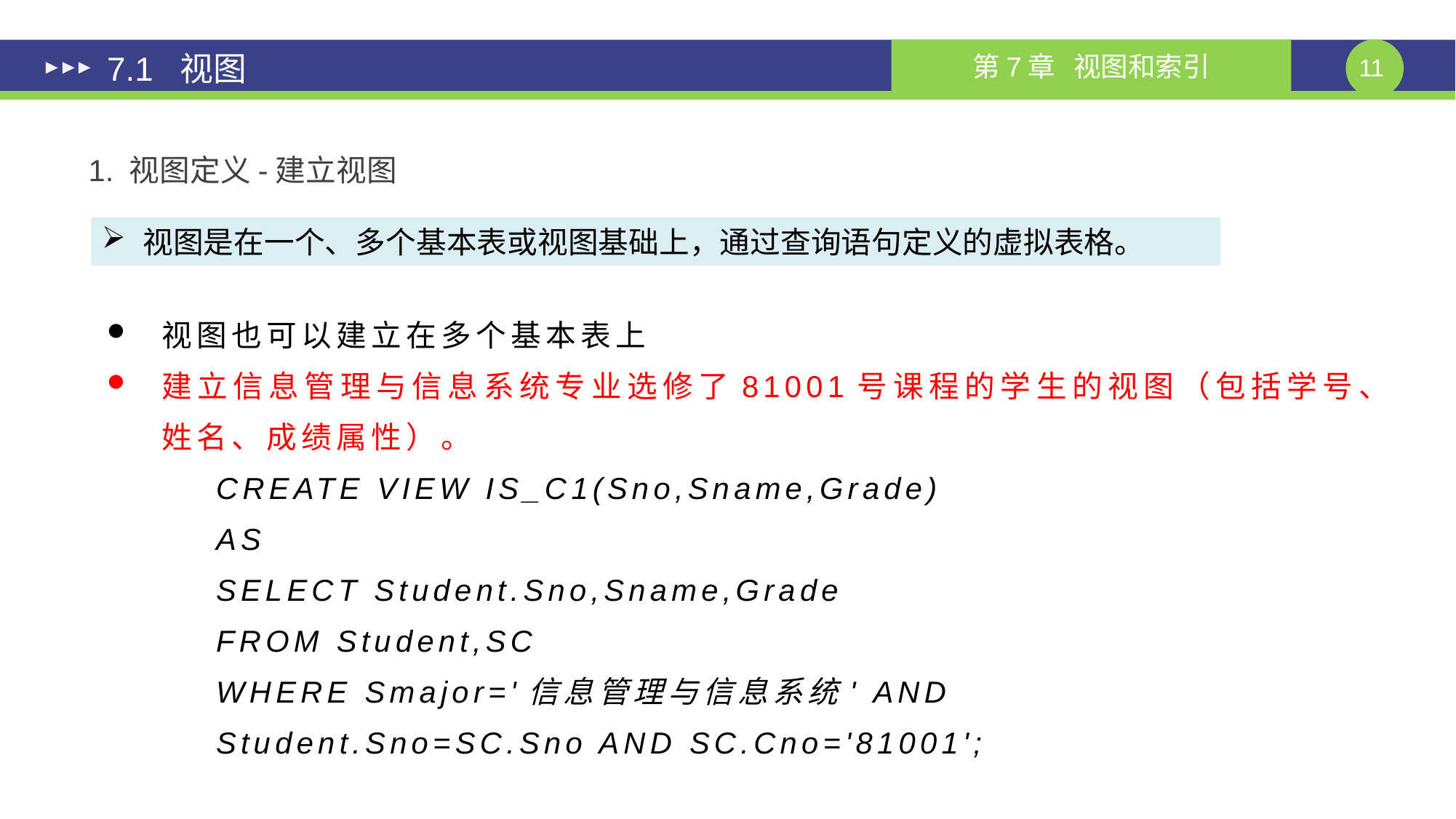

# 7.1  视图
1. 视图定义-建立视图
视图是在一个、多个基本表或视图基础上，通过查询语句定义的虚拟表格。
视图也可以建立在多个基本表上
建立信息管理与信息系统专业选修了81001号课程的学生的视图（包括学号、姓名、成绩属性）。
	CREATE VIEW IS_C1(Sno,Sname,Grade)
	AS
	SELECT Student.Sno,Sname,Grade
	FROM Student,SC
	WHERE Smajor='信息管理与信息系统' AND
	Student.Sno=SC.Sno AND SC.Cno='81001';